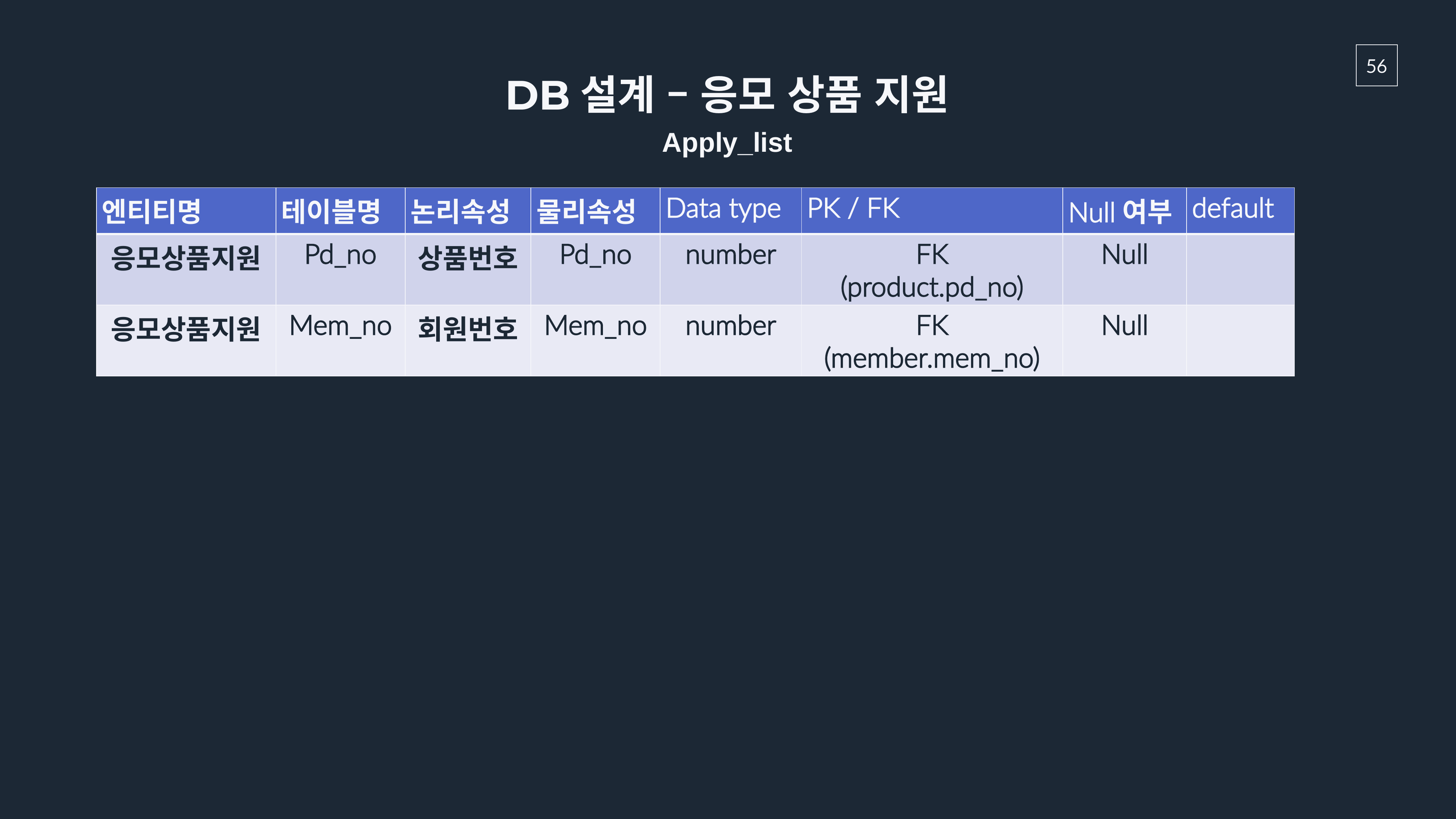

DB설계 – 응모 상품 지원
Apply_list
| 엔티티명 | 테이블명 | 논리속성 | 물리속성 | Data type | PK / FK | Null여부 | default |
| --- | --- | --- | --- | --- | --- | --- | --- |
| 응모상품지원 | Pd\_no | 상품번호 | Pd\_no | number | FK (product.pd\_no) | Null |  |
| 응모상품지원 | Mem\_no | 회원번호 | Mem\_no | number | FK (member.mem\_no) | Null |  |